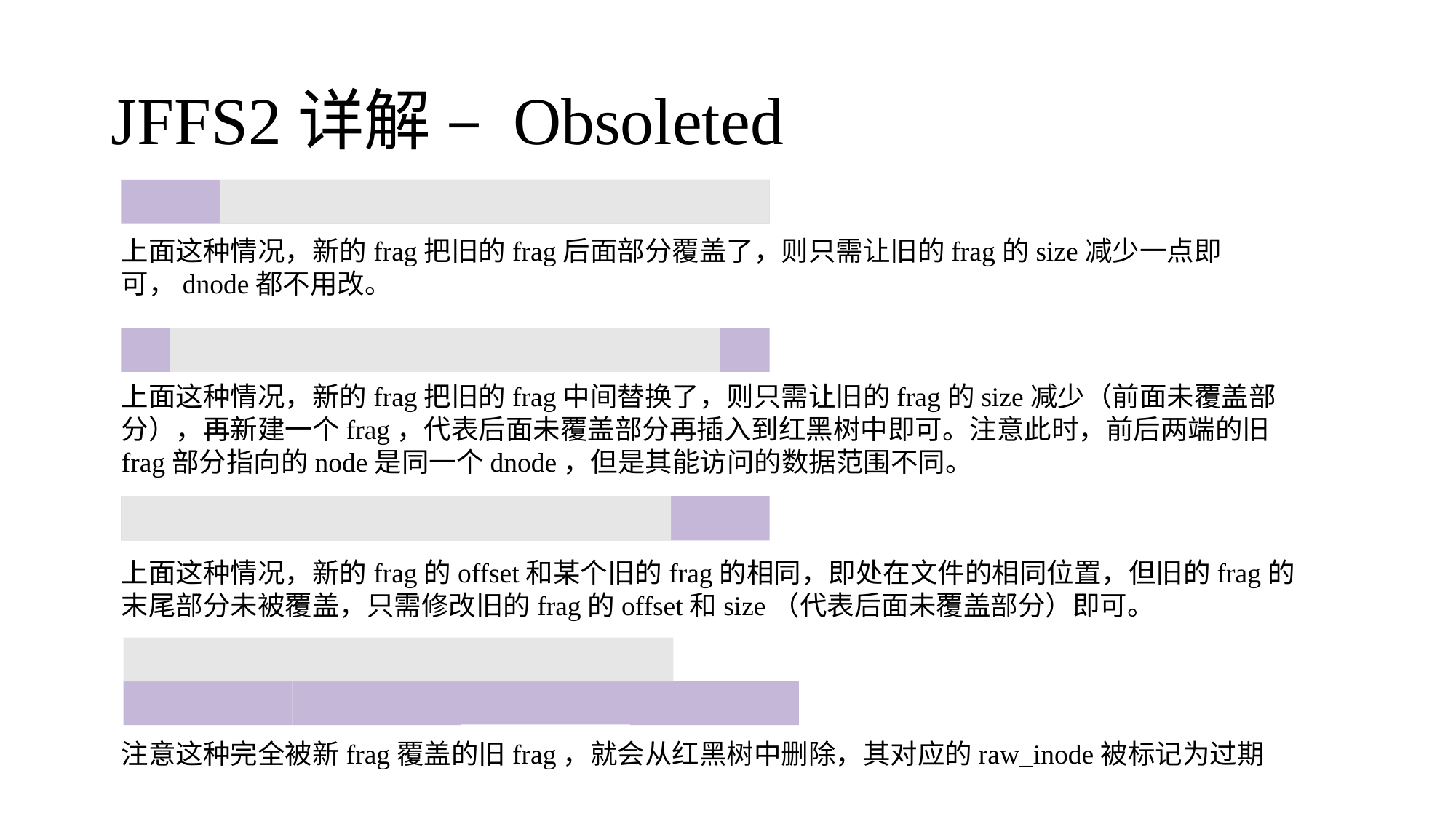

# JFFS2详解 – Obsoleted

上面这种情况，新的frag把旧的frag后面部分覆盖了，则只需让旧的frag的size减少一点即可，dnode都不用改。

上面这种情况，新的frag把旧的frag中间替换了，则只需让旧的frag的size减少（前面未覆盖部分），再新建一个frag，代表后面未覆盖部分再插入到红黑树中即可。注意此时，前后两端的旧frag部分指向的node是同一个dnode，但是其能访问的数据范围不同。

上面这种情况，新的frag的offset和某个旧的frag的相同，即处在文件的相同位置，但旧的frag的末尾部分未被覆盖，只需修改旧的frag的offset和size（代表后面未覆盖部分）即可。

注意这种完全被新frag覆盖的旧frag，就会从红黑树中删除，其对应的raw_inode被标记为过期